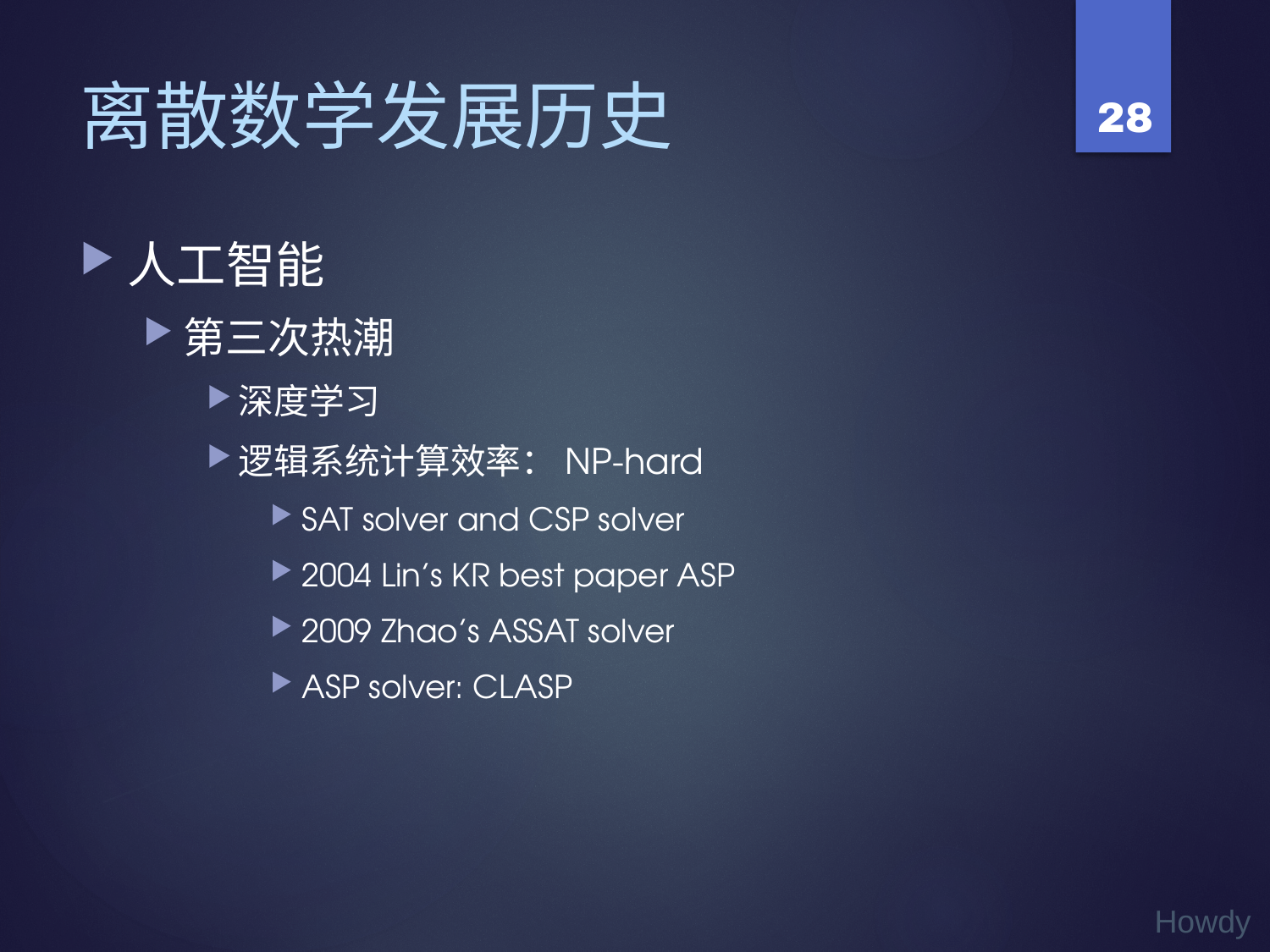

28
# 离散数学发展历史
人工智能
第三次热潮
深度学习
逻辑系统计算效率：NP-hard
SAT solver and CSP solver
2004 Lin’s KR best paper ASP
2009 Zhao’s ASSAT solver
ASP solver: CLASP